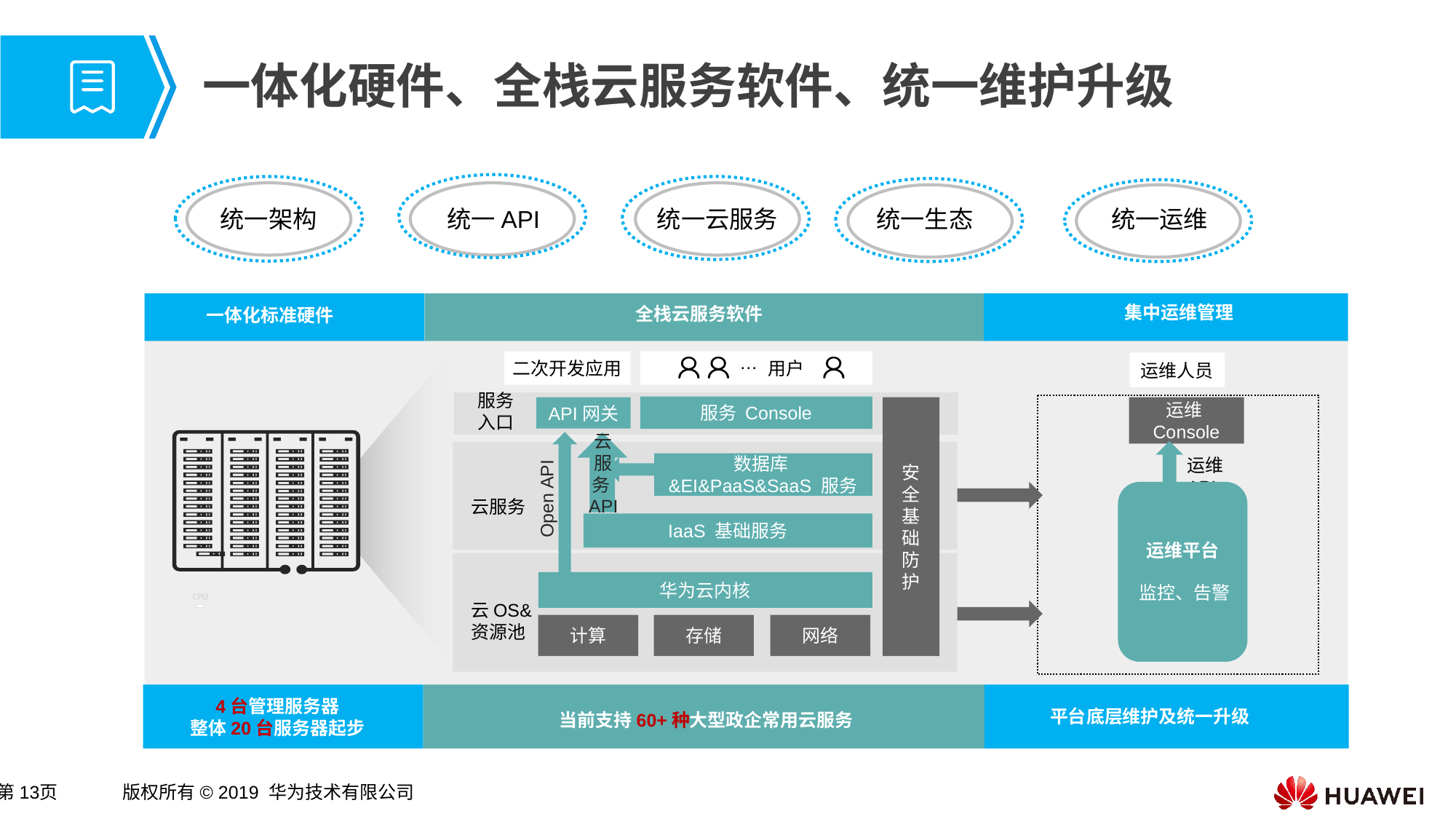

# 一体化硬件、全栈云服务软件、统一维护升级

统一架构
统一API
统一云服务
统一生态
统一运维

集中运维管理
全栈云服务软件
一体化标准硬件

…
              用户
二次开发应用
运维人员

服务
入口

服务 Console
运维
Console
API网关
安全基础防护

云服务API

运维
API
数据库&EI&PaaS&SaaS 服务

运维平台

Open API

云服务

IaaS 基础服务

华为云内核
监控、告警

云OS&
资源池

计算
存储
网络

4台管理服务器
整体20台服务器起步
平台底层维护及统一升级
当前支持60+种大型政企常用云服务